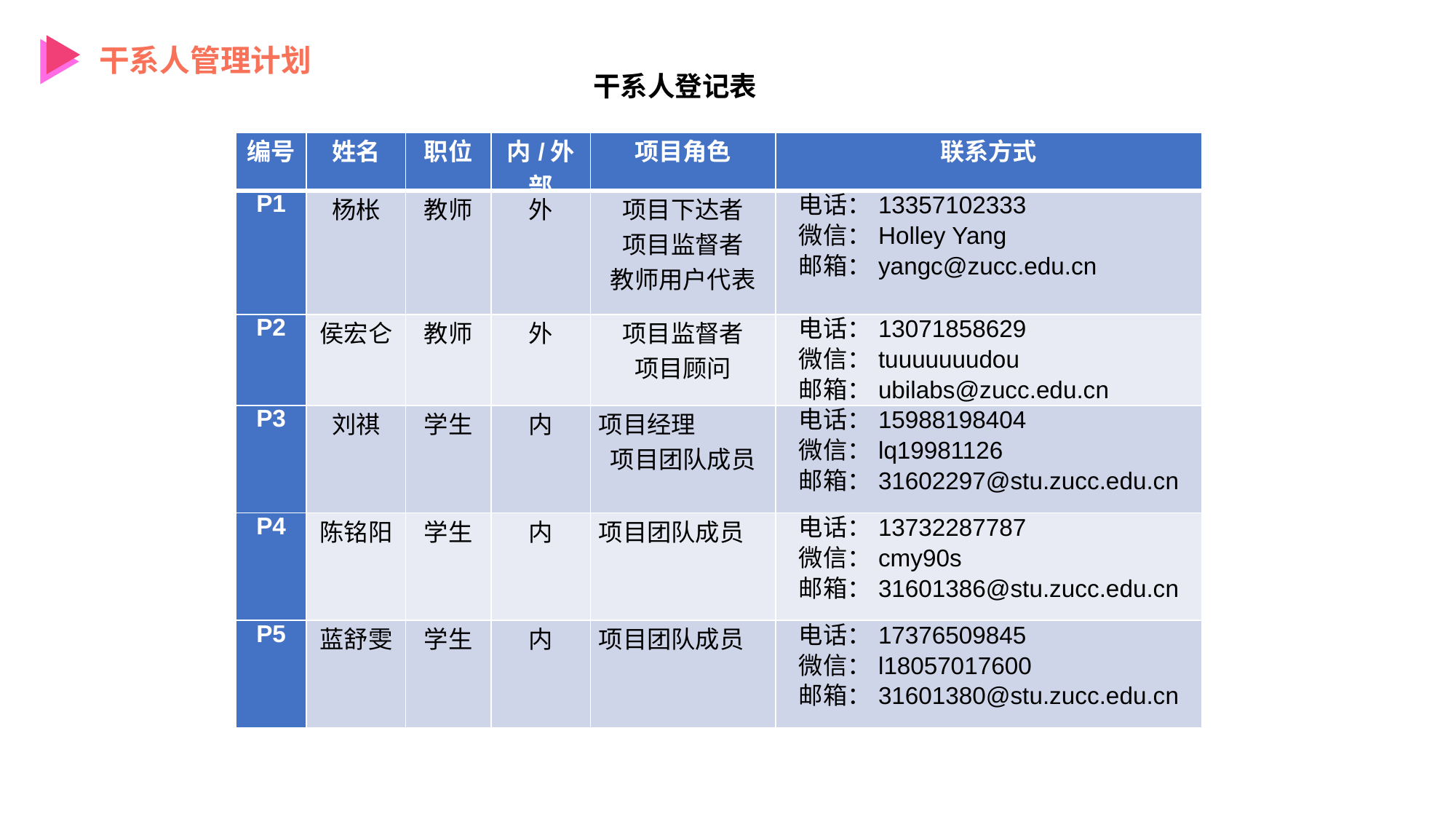

干系人管理计划
干系人登记表
| 编号 | 姓名 | 职位 | 内/外部 | 项目角色 | 联系方式 |
| --- | --- | --- | --- | --- | --- |
| P1 | 杨枨 | 教师 | 外 | 项目下达者 项目监督者 教师用户代表 | 电话：13357102333 微信：Holley Yang 邮箱：yangc@zucc.edu.cn |
| P2 | 侯宏仑 | 教师 | 外 | 项目监督者 项目顾问 | 电话：13071858629 微信：tuuuuuuudou 邮箱：ubilabs@zucc.edu.cn |
| P3 | 刘祺 | 学生 | 内 | 项目经理 项目团队成员 | 电话：15988198404 微信：lq19981126 邮箱：31602297@stu.zucc.edu.cn |
| P4 | 陈铭阳 | 学生 | 内 | 项目团队成员 | 电话：13732287787 微信：cmy90s 邮箱：31601386@stu.zucc.edu.cn |
| P5 | 蓝舒雯 | 学生 | 内 | 项目团队成员 | 电话：17376509845 微信：l18057017600 邮箱：31601380@stu.zucc.edu.cn |